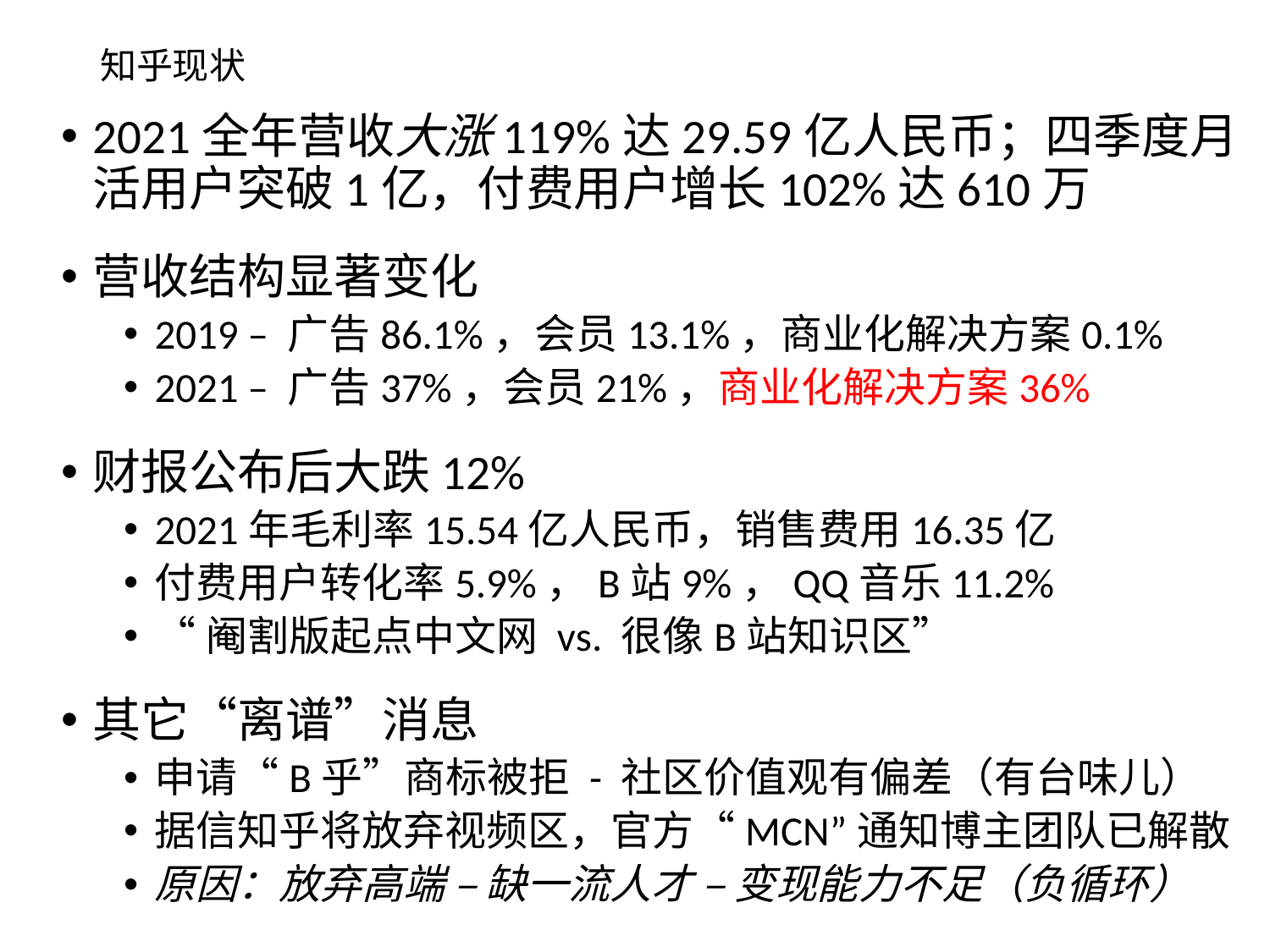

# 知乎现状
2021全年营收大涨119%达29.59亿人民币；四季度月活用户突破1亿，付费用户增长102%达610万

营收结构显著变化
2019 – 广告86.1%，会员13.1%，商业化解决方案0.1%
2021 – 广告37%，会员21%，商业化解决方案36%

财报公布后大跌12%
2021年毛利率15.54亿人民币，销售费用16.35亿
付费用户转化率5.9%，B站9%，QQ音乐11.2%
“阉割版起点中文网 vs. 很像B站知识区”

其它“离谱”消息
申请“B乎”商标被拒 - 社区价值观有偏差（有台味儿）
据信知乎将放弃视频区，官方“MCN”通知博主团队已解散
原因：放弃高端 – 缺一流人才 – 变现能力不足（负循环）